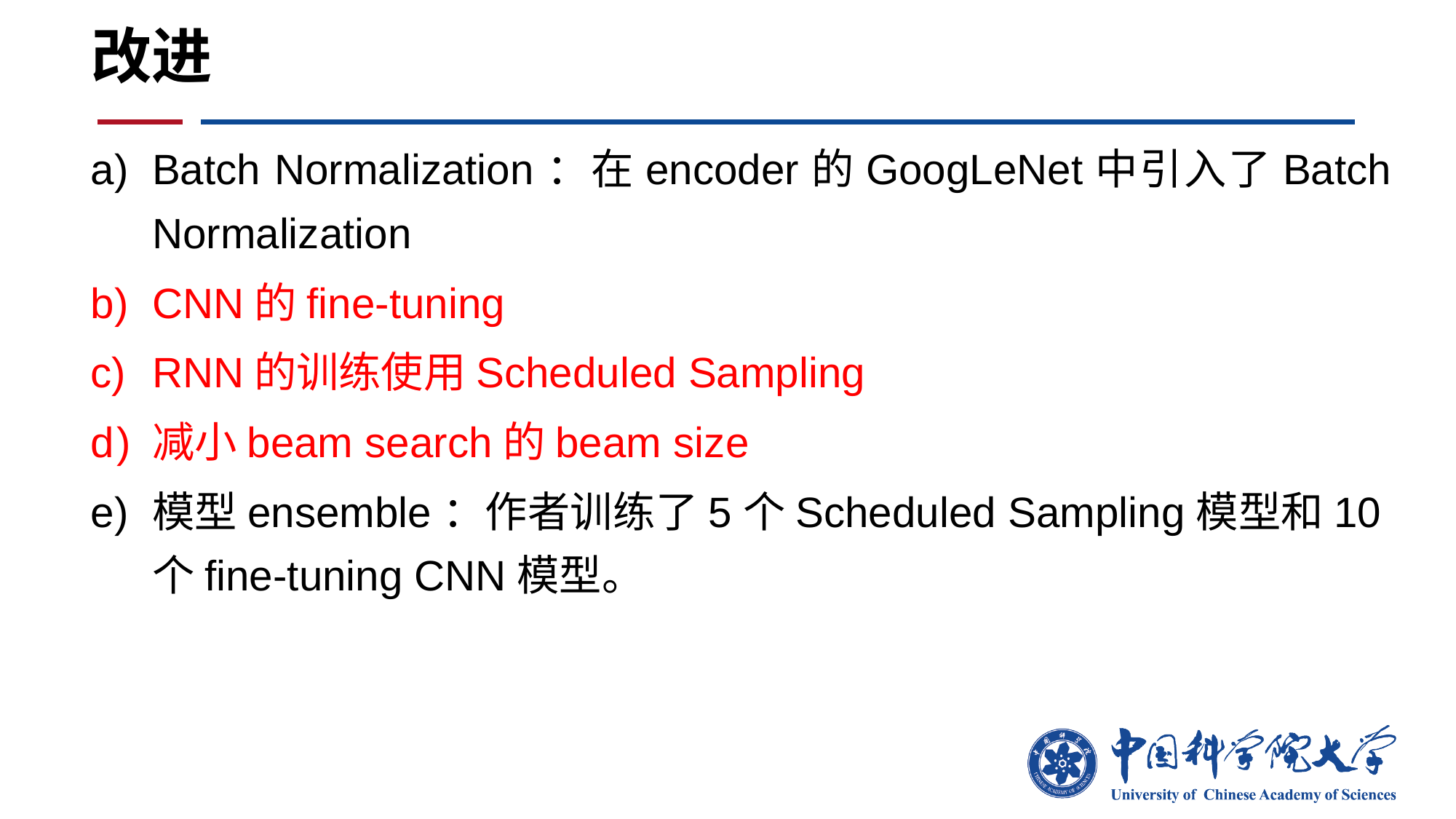

# 改进
Batch Normalization：在encoder的GoogLeNet中引入了Batch Normalization
CNN的fine-tuning
RNN的训练使用Scheduled Sampling
减小beam search的beam size
模型ensemble：作者训练了5个Scheduled Sampling模型和10个fine-tuning CNN模型。